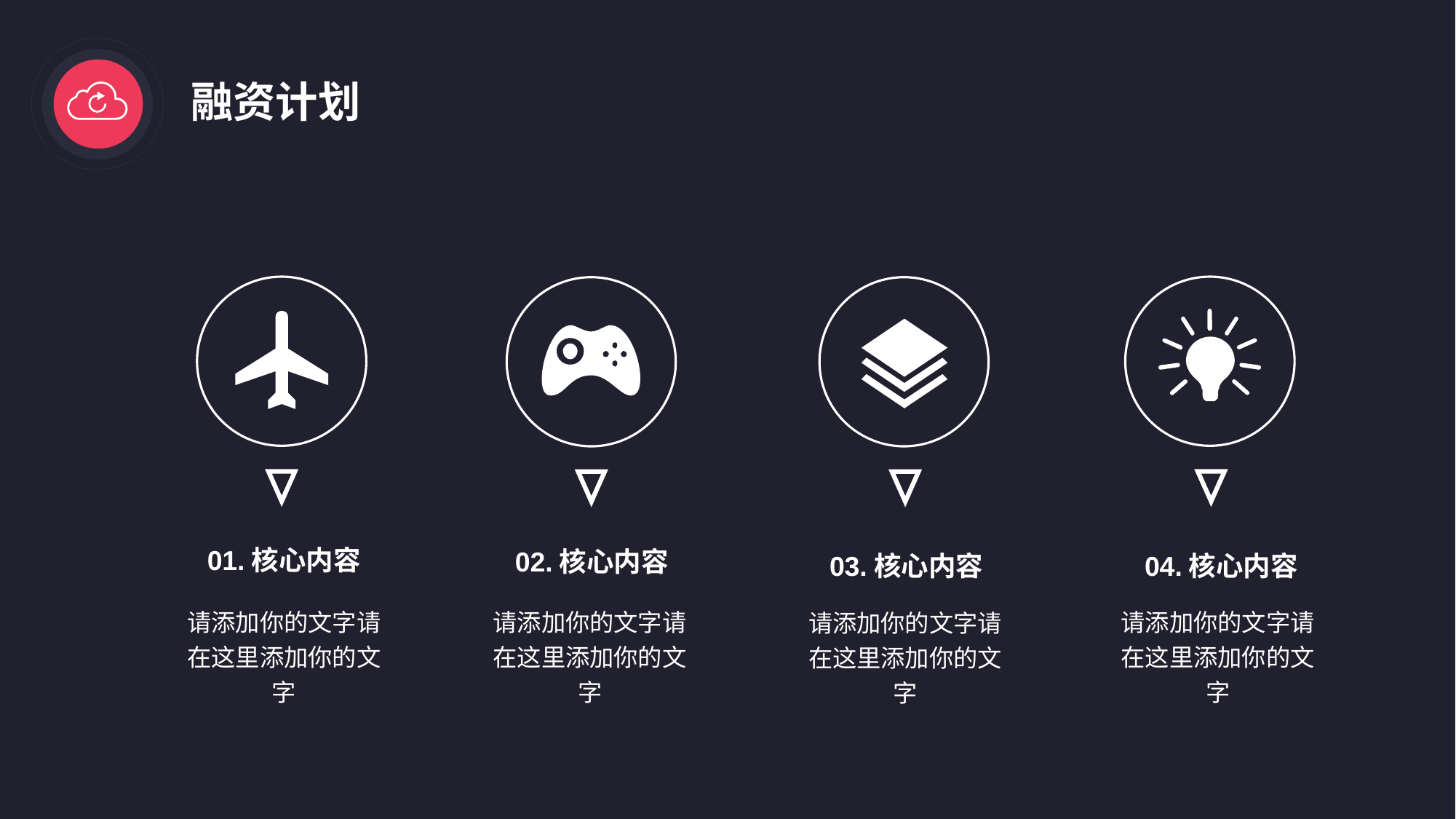

融资计划

01.核心内容
02.核心内容
03.核心内容
04.核心内容
请添加你的文字请在这里添加你的文字

请添加你的文字请在这里添加你的文字

请添加你的文字请在这里添加你的文字

请添加你的文字请在这里添加你的文字